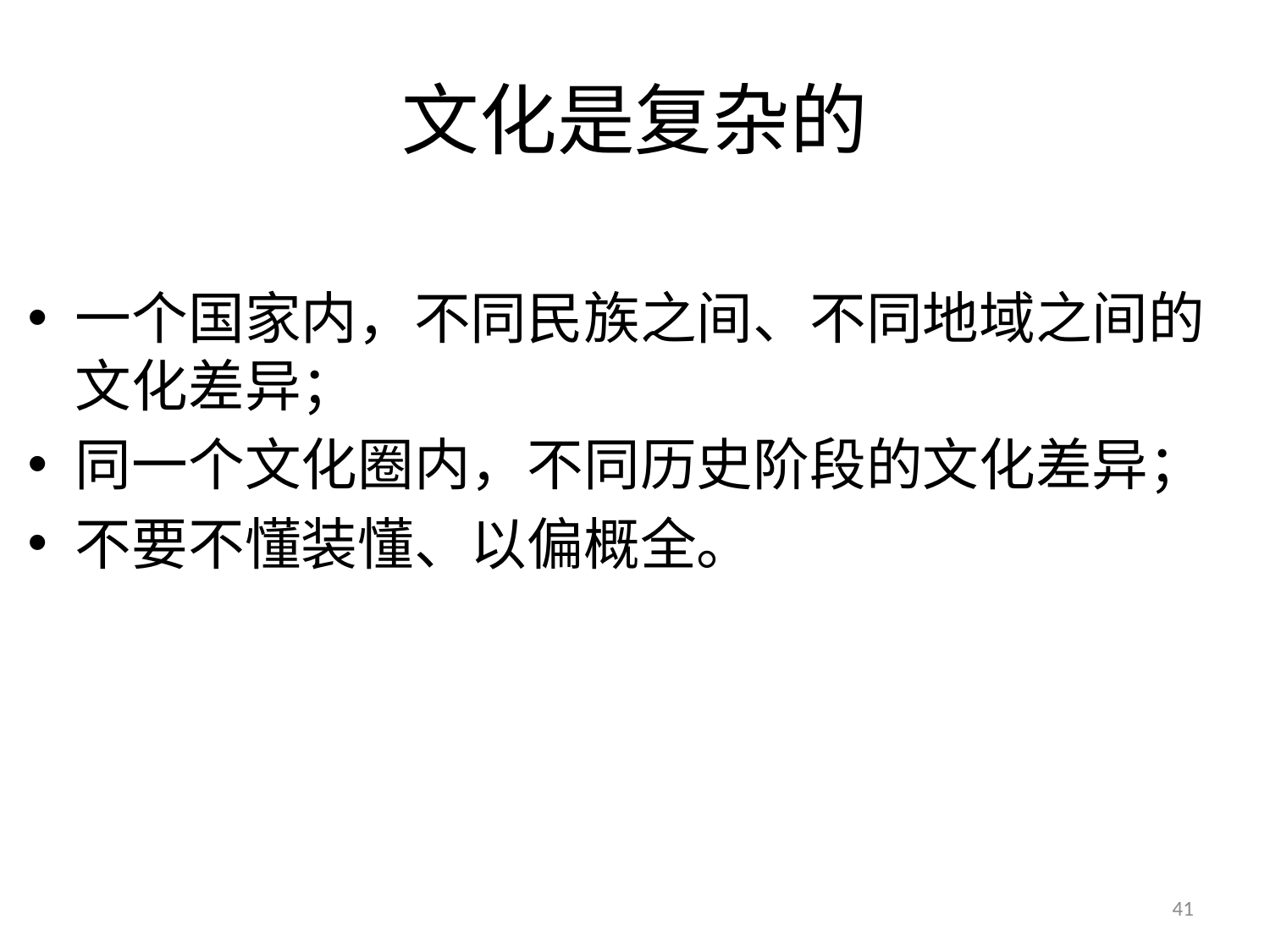

# 文化是复杂的
一个国家内，不同民族之间、不同地域之间的文化差异；
同一个文化圈内，不同历史阶段的文化差异；
不要不懂装懂、以偏概全。

41